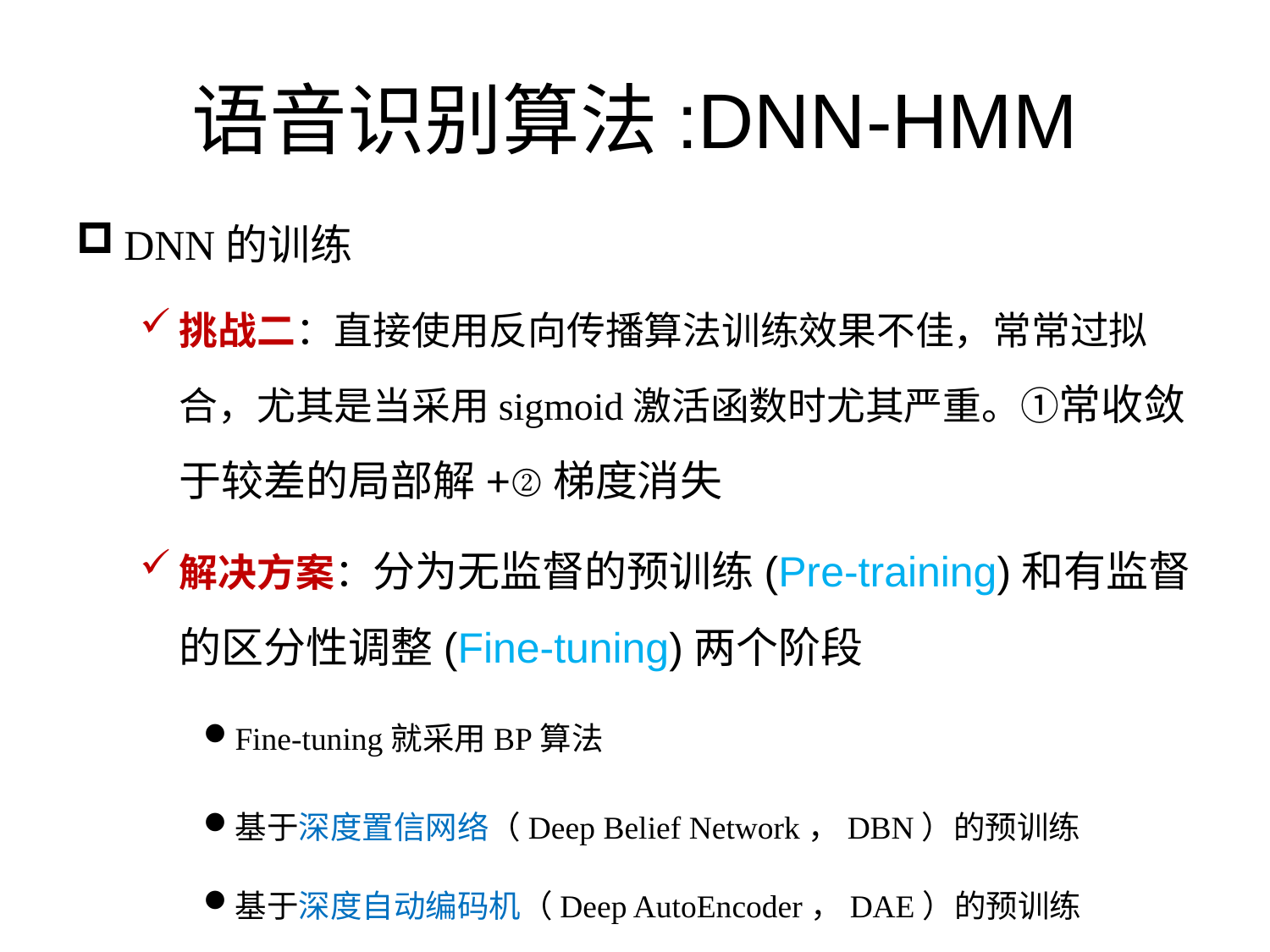

# 语音识别算法:DNN-HMM
DNN的训练
挑战二：直接使用反向传播算法训练效果不佳，常常过拟合，尤其是当采用sigmoid激活函数时尤其严重。①常收敛于较差的局部解+②梯度消失
解决方案：分为无监督的预训练(Pre-training)和有监督的区分性调整(Fine-tuning)两个阶段
Fine-tuning就采用BP算法
基于深度置信网络（Deep Belief Network，DBN）的预训练
基于深度自动编码机（Deep AutoEncoder，DAE）的预训练